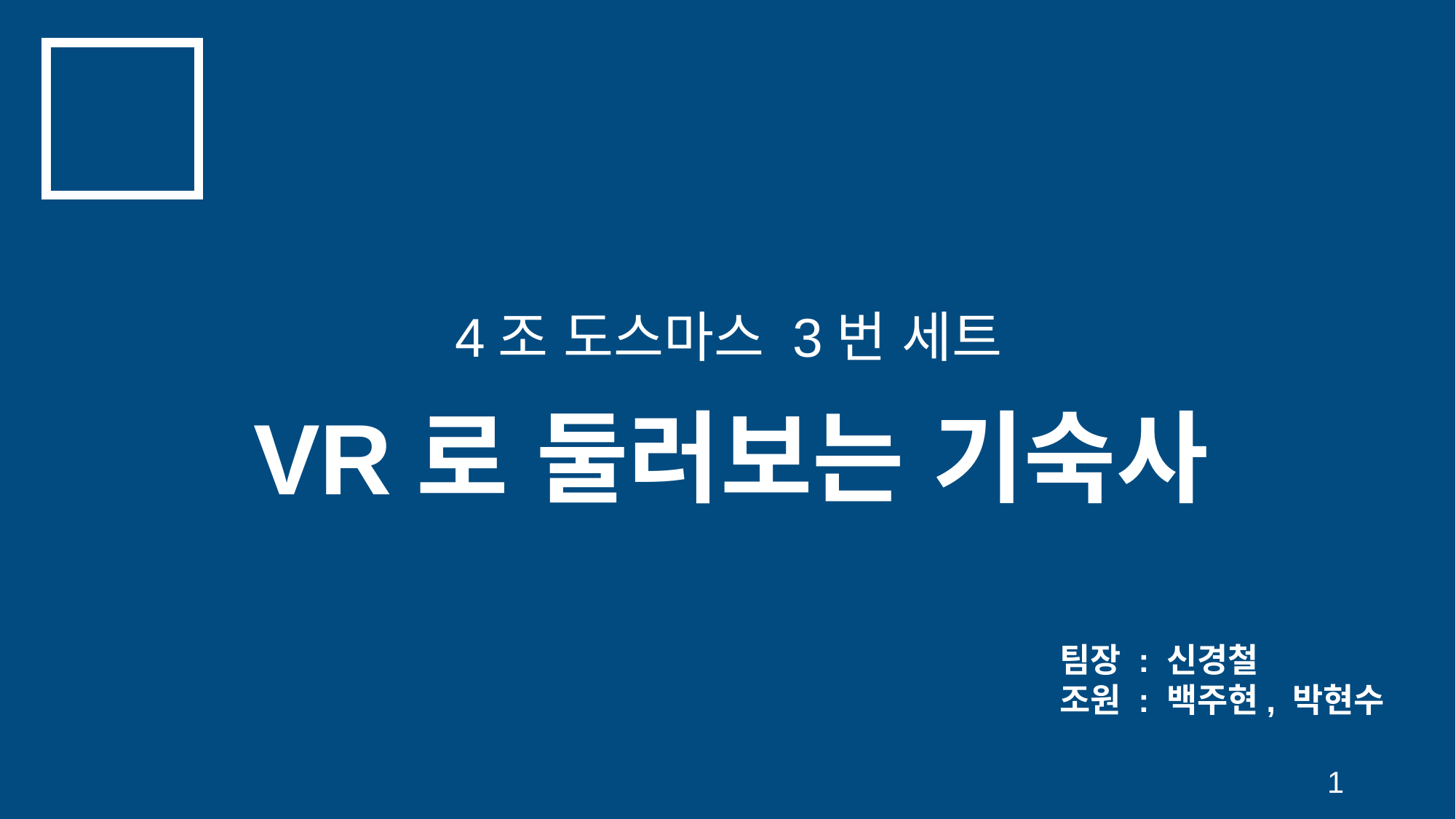

4조 도스마스 3번 세트
VR로 둘러보는 기숙사
팀장 : 신경철
조원 : 백주현, 박현수
1